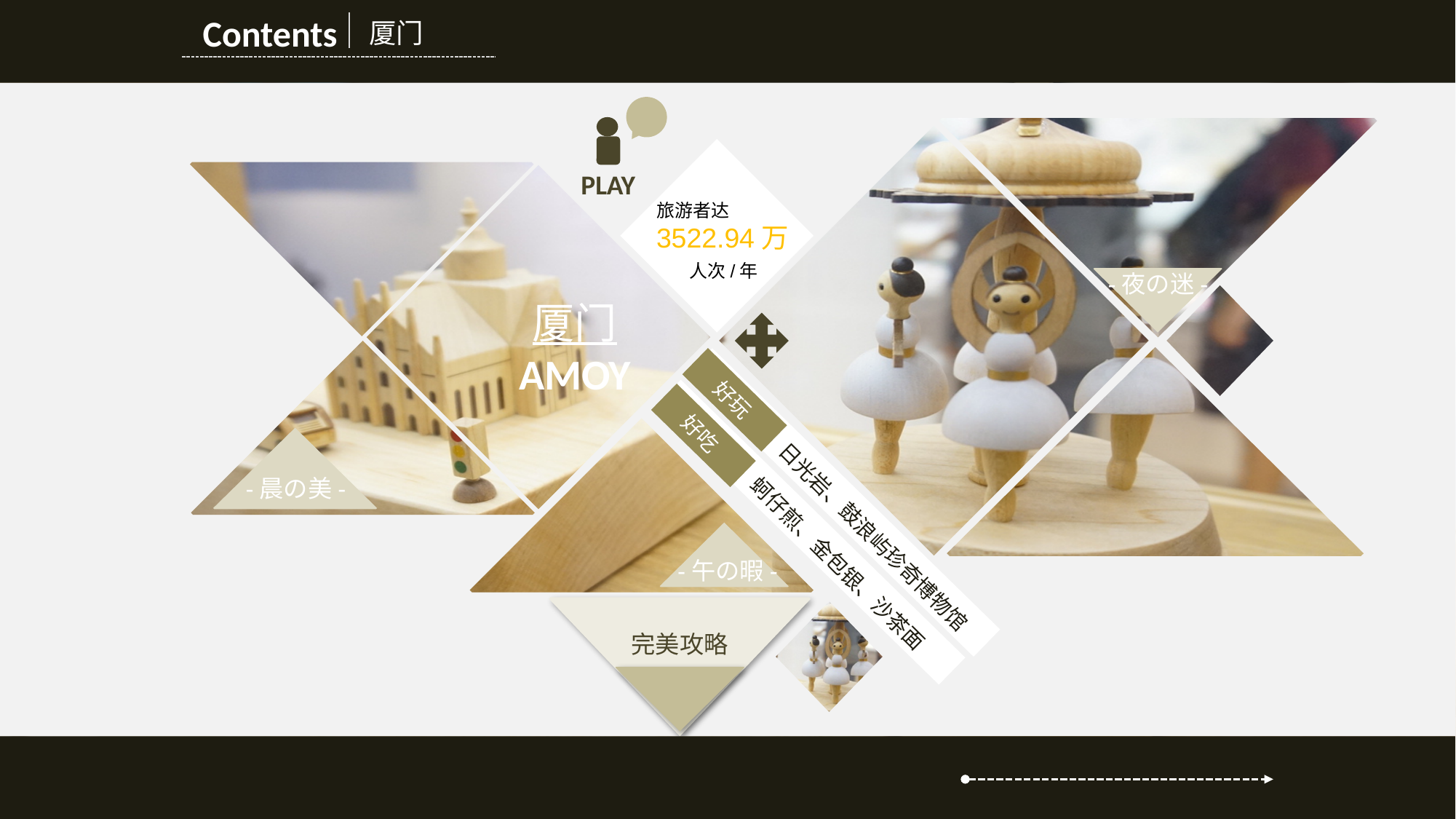

Contents
厦门

PLAY

旅游者达
3522.94万
     人次/年
-夜の迷-

厦门
AMOY

好玩

好吃

-晨の美-

日光岩、鼓浪屿珍奇博物馆

蚵仔煎、金包银、沙茶面
-午の暇-

完美攻略